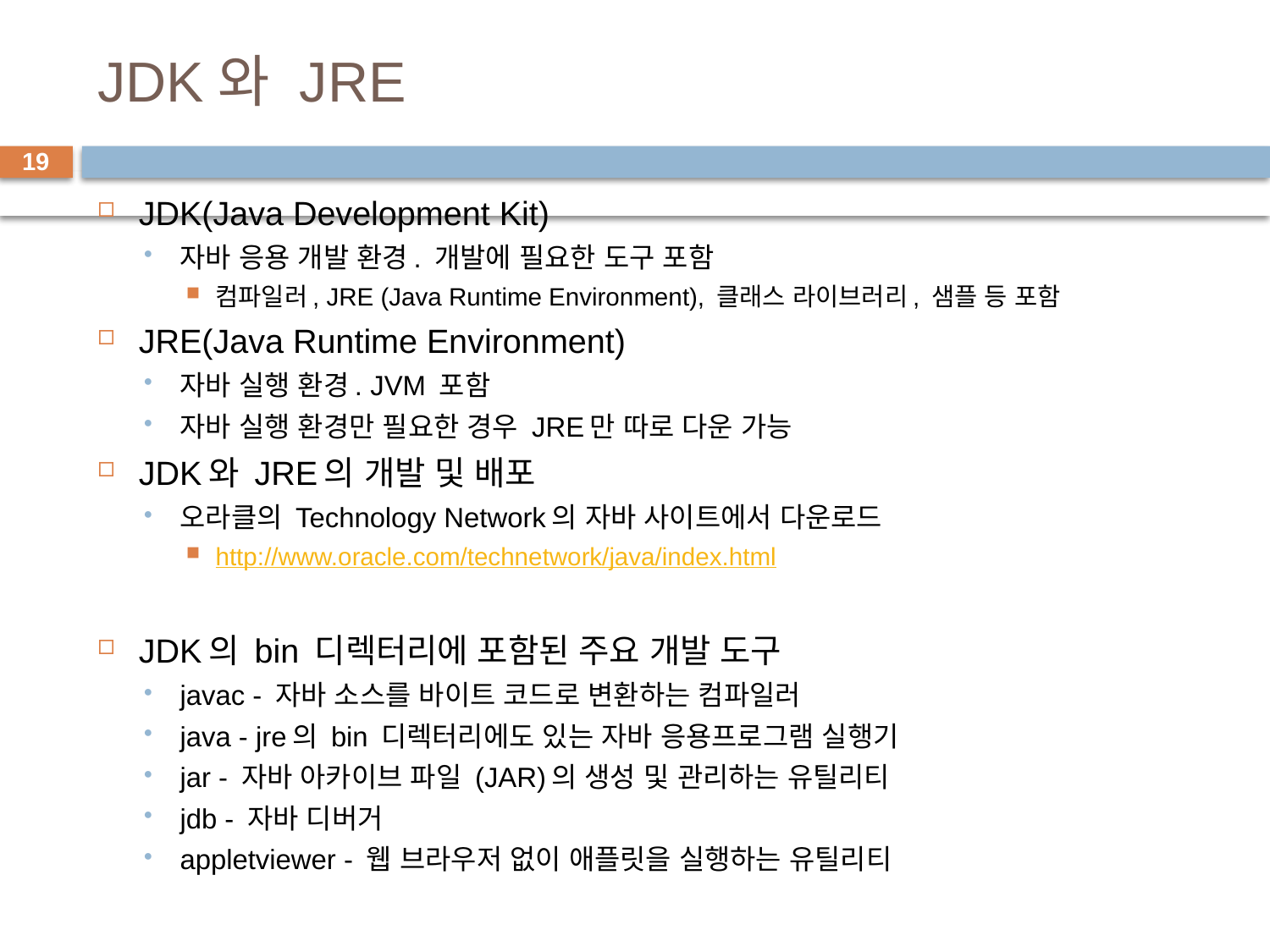

# JDK와 JRE
19
JDK(Java Development Kit)
자바 응용 개발 환경. 개발에 필요한 도구 포함
컴파일러, JRE (Java Runtime Environment), 클래스 라이브러리, 샘플 등 포함
JRE(Java Runtime Environment)
자바 실행 환경. JVM 포함
자바 실행 환경만 필요한 경우 JRE만 따로 다운 가능
JDK와 JRE의 개발 및 배포
오라클의 Technology Network의 자바 사이트에서 다운로드
http://www.oracle.com/technetwork/java/index.html

JDK의 bin 디렉터리에 포함된 주요 개발 도구
javac - 자바 소스를 바이트 코드로 변환하는 컴파일러
java - jre의 bin 디렉터리에도 있는 자바 응용프로그램 실행기
jar - 자바 아카이브 파일 (JAR)의 생성 및 관리하는 유틸리티
jdb - 자바 디버거
appletviewer - 웹 브라우저 없이 애플릿을 실행하는 유틸리티